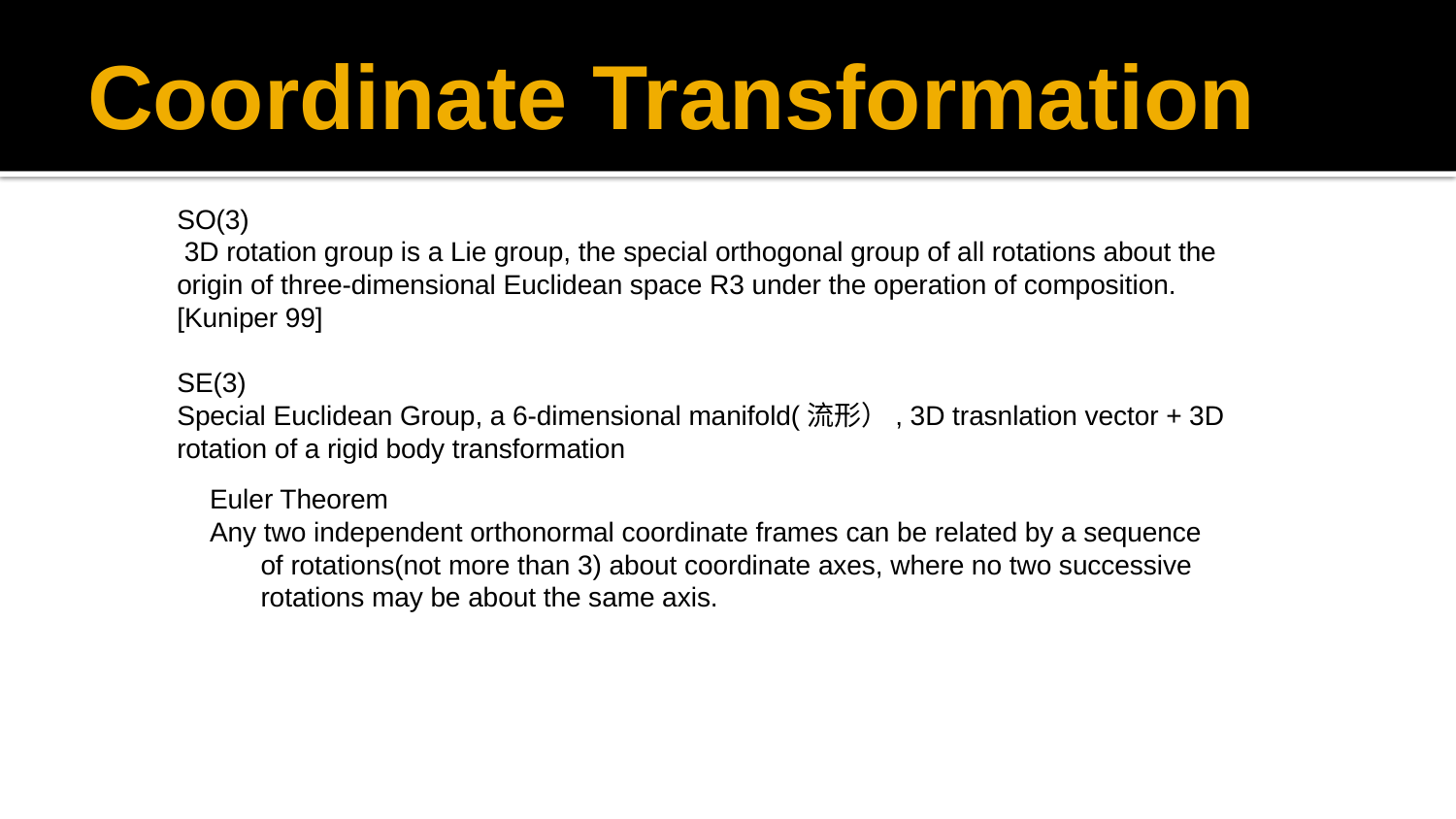

# Coordinate Transformation
SO(3)
 3D rotation group is a Lie group, the special orthogonal group of all rotations about the origin of three-dimensional Euclidean space R3 under the operation of composition. [Kuniper 99]

SE(3)
Special Euclidean Group, a 6-dimensional manifold(流形）, 3D trasnlation vector + 3D rotation of a rigid body transformation
Euler Theorem
Any two independent orthonormal coordinate frames can be related by a sequence of rotations(not more than 3) about coordinate axes, where no two successive rotations may be about the same axis.